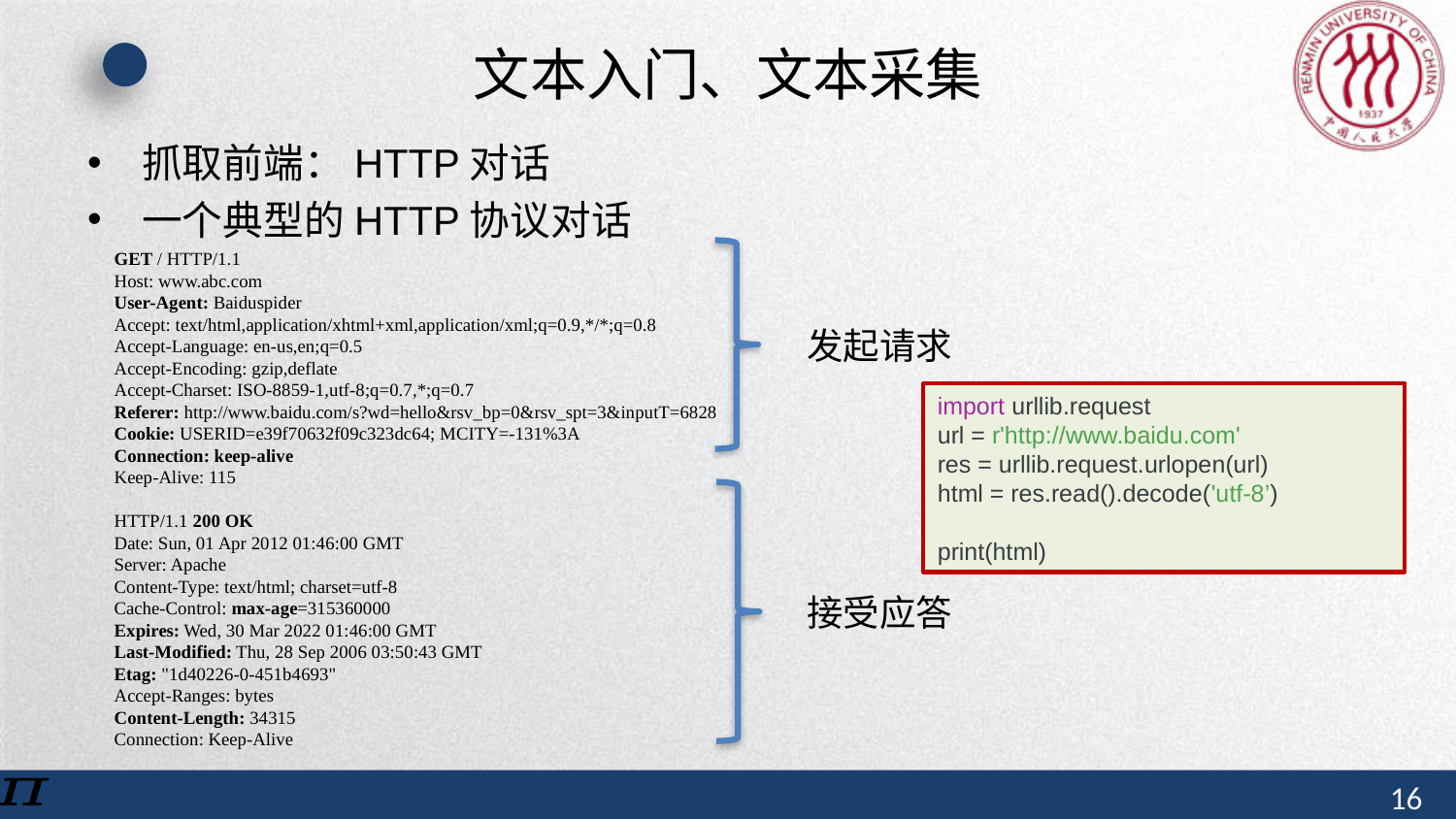

# 文本入门、文本采集
抓取前端：HTTP对话
一个典型的HTTP协议对话

GET / HTTP/1.1
Host: www.abc.com
User-Agent: Baiduspider
Accept: text/html,application/xhtml+xml,application/xml;q=0.9,*/*;q=0.8
Accept-Language: en-us,en;q=0.5
Accept-Encoding: gzip,deflate
Accept-Charset: ISO-8859-1,utf-8;q=0.7,*;q=0.7
Referer: http://www.baidu.com/s?wd=hello&rsv_bp=0&rsv_spt=3&inputT=6828
Cookie: USERID=e39f70632f09c323dc64; MCITY=-131%3A
Connection: keep-alive
Keep-Alive: 115

HTTP/1.1 200 OK
Date: Sun, 01 Apr 2012 01:46:00 GMT
Server: Apache
Content-Type: text/html; charset=utf-8
Cache-Control: max-age=315360000
Expires: Wed, 30 Mar 2022 01:46:00 GMT
Last-Modified: Thu, 28 Sep 2006 03:50:43 GMT
Etag: "1d40226-0-451b4693"
Accept-Ranges: bytes
Content-Length: 34315
Connection: Keep-Alive

发起请求
import urllib.request
url = r'http://www.baidu.com'
res = urllib.request.urlopen(url)
html = res.read().decode('utf-8’)

print(html)

接受应答